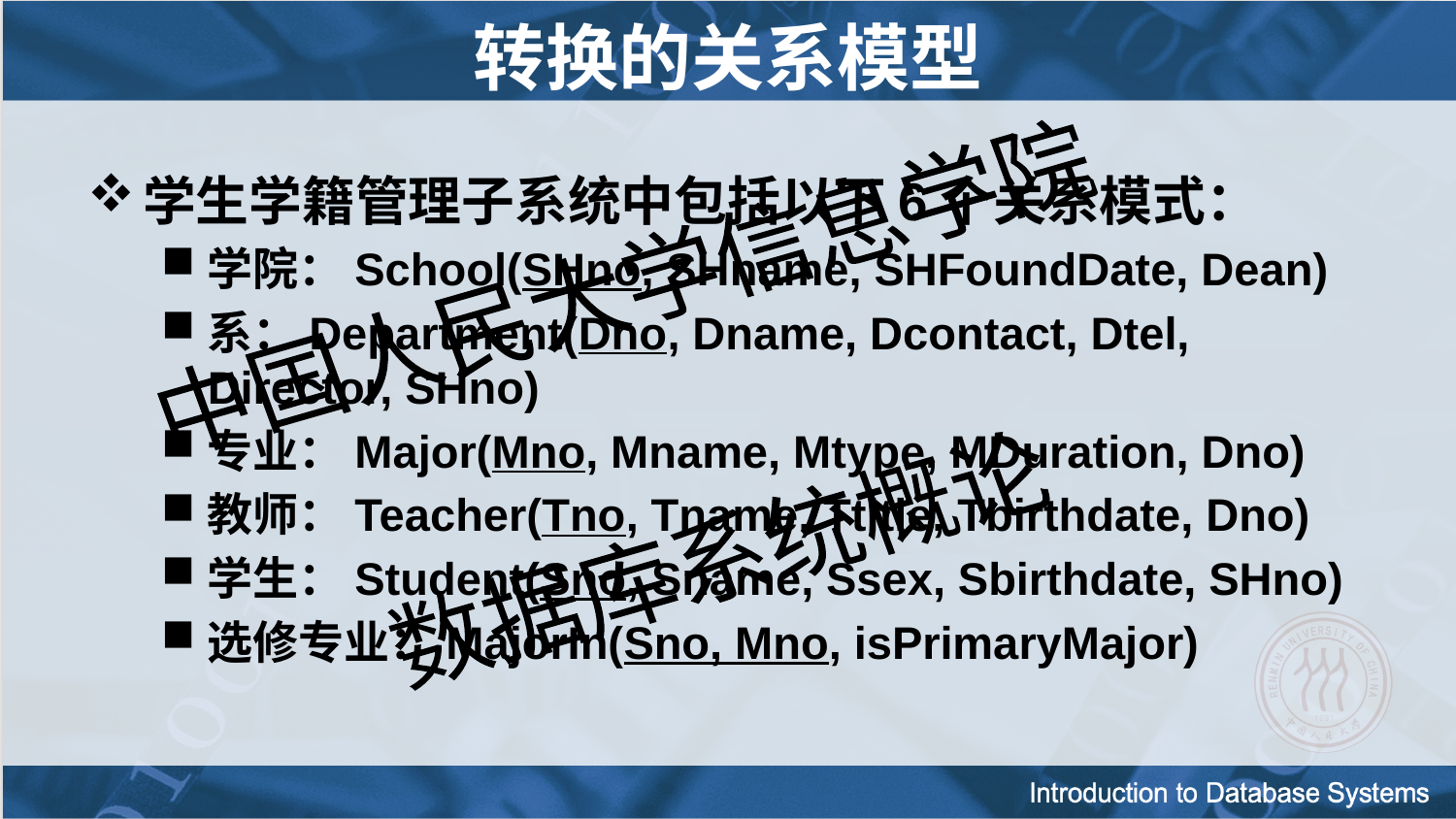

# 转换的关系模型
学生学籍管理子系统中包括以下6个关系模式：
学院：School(SHno, SHname, SHFoundDate, Dean)
系：Department(Dno, Dname, Dcontact, Dtel, Director, SHno)
专业：Major(Mno, Mname, Mtype, MDuration, Dno)
教师：Teacher(Tno, Tname, Ttitle, Tbirthdate, Dno)
学生：Student(Sno, Sname, Ssex, Sbirthdate, SHno)
选修专业：MajorIn(Sno, Mno, isPrimaryMajor)